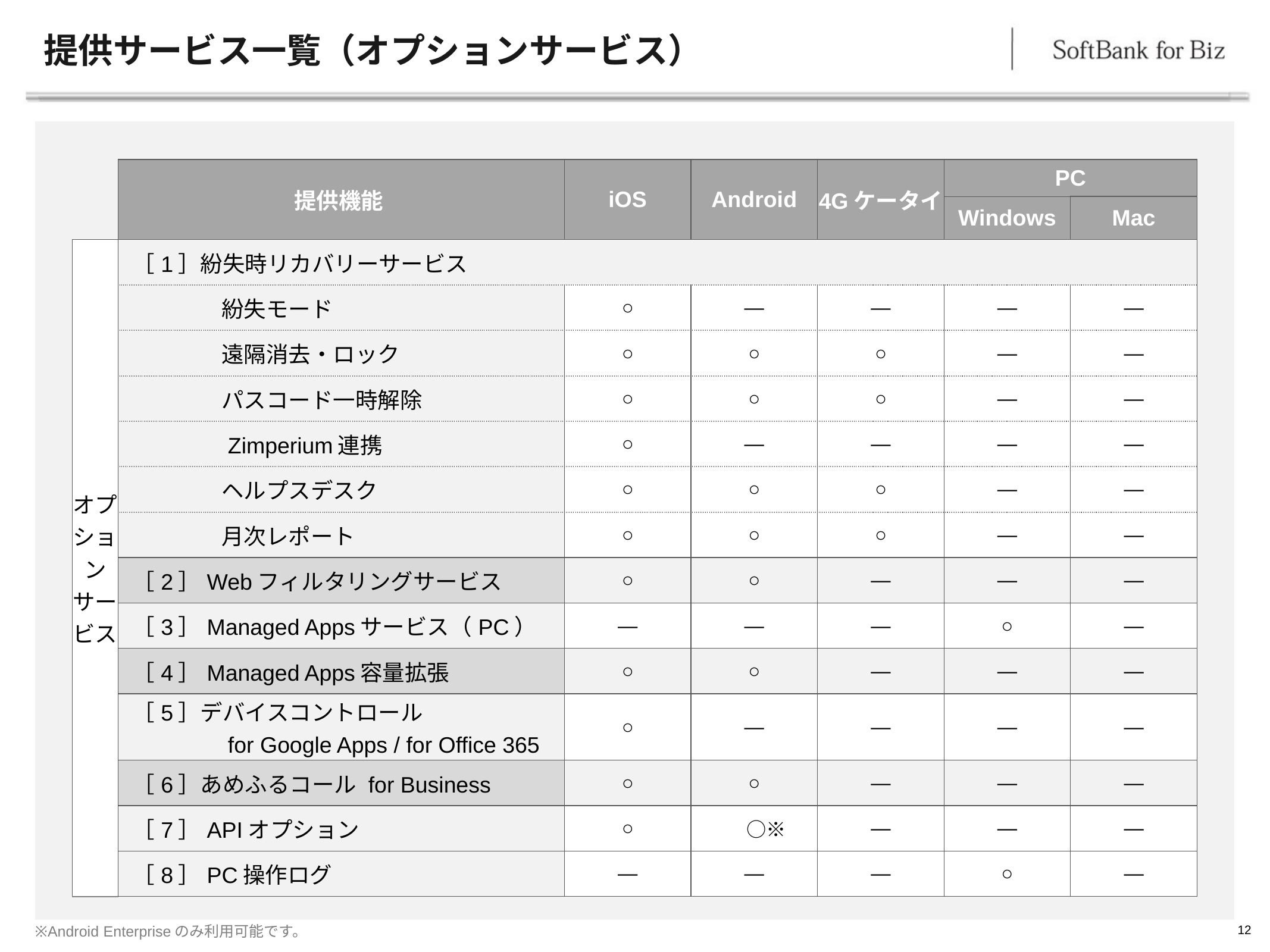

# 提供サービス一覧（オプションサービス）
|  | 提供機能 | iOS | Android | 4Gケータイ | PC |  |
| --- | --- | --- | --- | --- | --- | --- |
|  |  |  |  |  | Windows | Mac |
| オプションサービス | ［1］紛失時リカバリーサービス |  |  |  |  |  |
|  | 紛失モード | ○ | ― | ― | ― | ― |
|  | 遠隔消去・ロック | ○ | ○ | ○ | ― | ― |
|  | パスコード一時解除 | ○ | ○ | ○ | ― | ― |
|  | Zimperium連携 | ○ | ― | ― | ― | ― |
|  | ヘルプスデスク | ○ | ○ | ○ | ― | ― |
|  | 月次レポート | ○ | ○ | ○ | ― | ― |
|  | ［2］Webフィルタリングサービス | ○ | ○ | ― | ― | ― |
|  | ［3］Managed Appsサービス（PC） | ― | ― | ― | ○ | ― |
|  | ［4］Managed Apps容量拡張 | ○ | ○ | ― | ― | ― |
|  | ［5］デバイスコントロール 　　　　for Google Apps / for Office 365 | ○ | ― | ― | ― | ― |
|  | ［6］あめふるコール for Business | ○ | ○ | ― | ― | ― |
|  | ［7］APIオプション | ○ | ○※ | ― | ― | ― |
|  | ［8］PC操作ログ | ― | ― | ― | ○ | ― |
12
※Android Enterpriseのみ利用可能です。